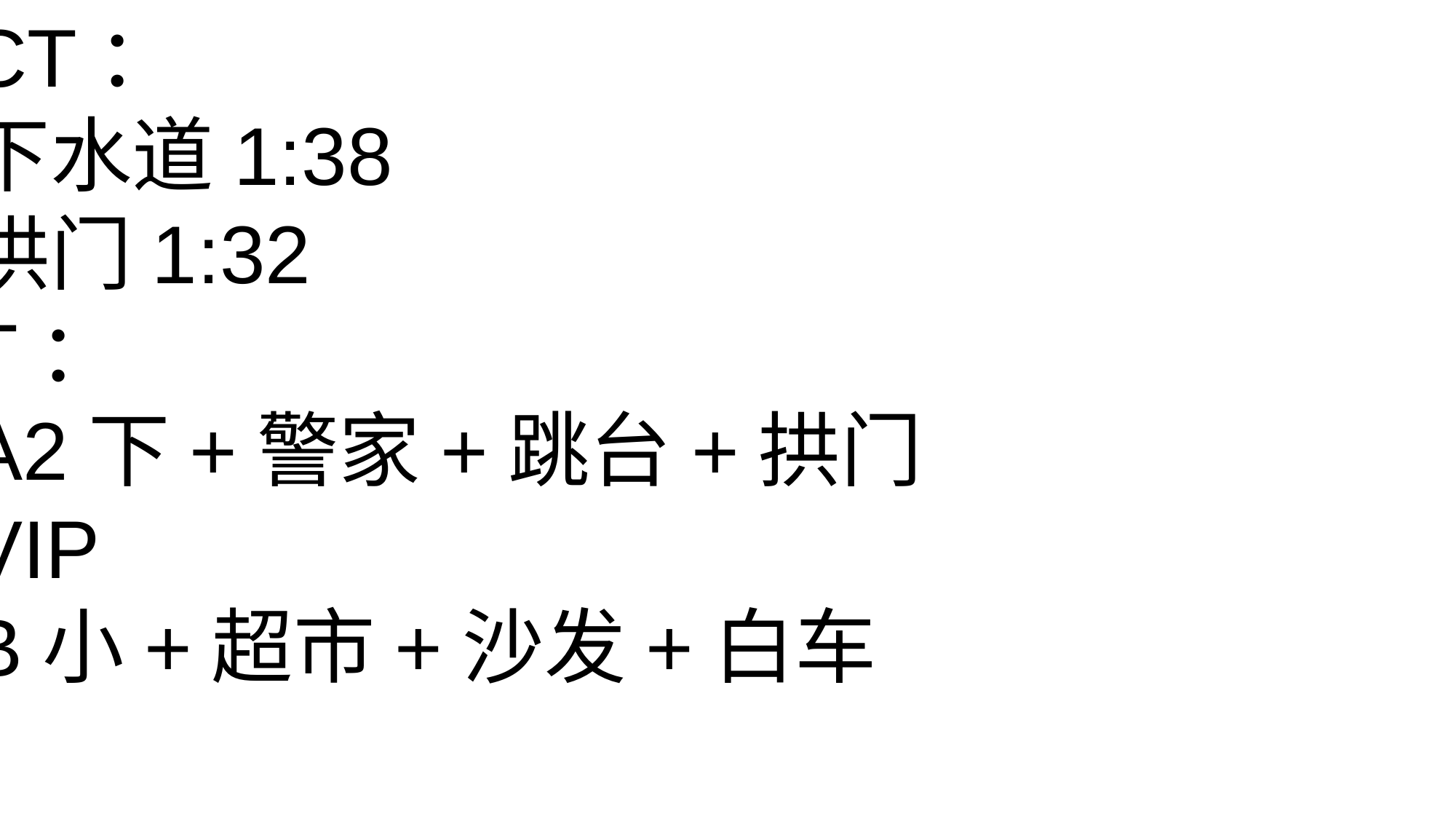

CT：
下水道1:38
拱门1:32
T：
A2下+警家+跳台+拱门
VIP
B小+超市+沙发+白车